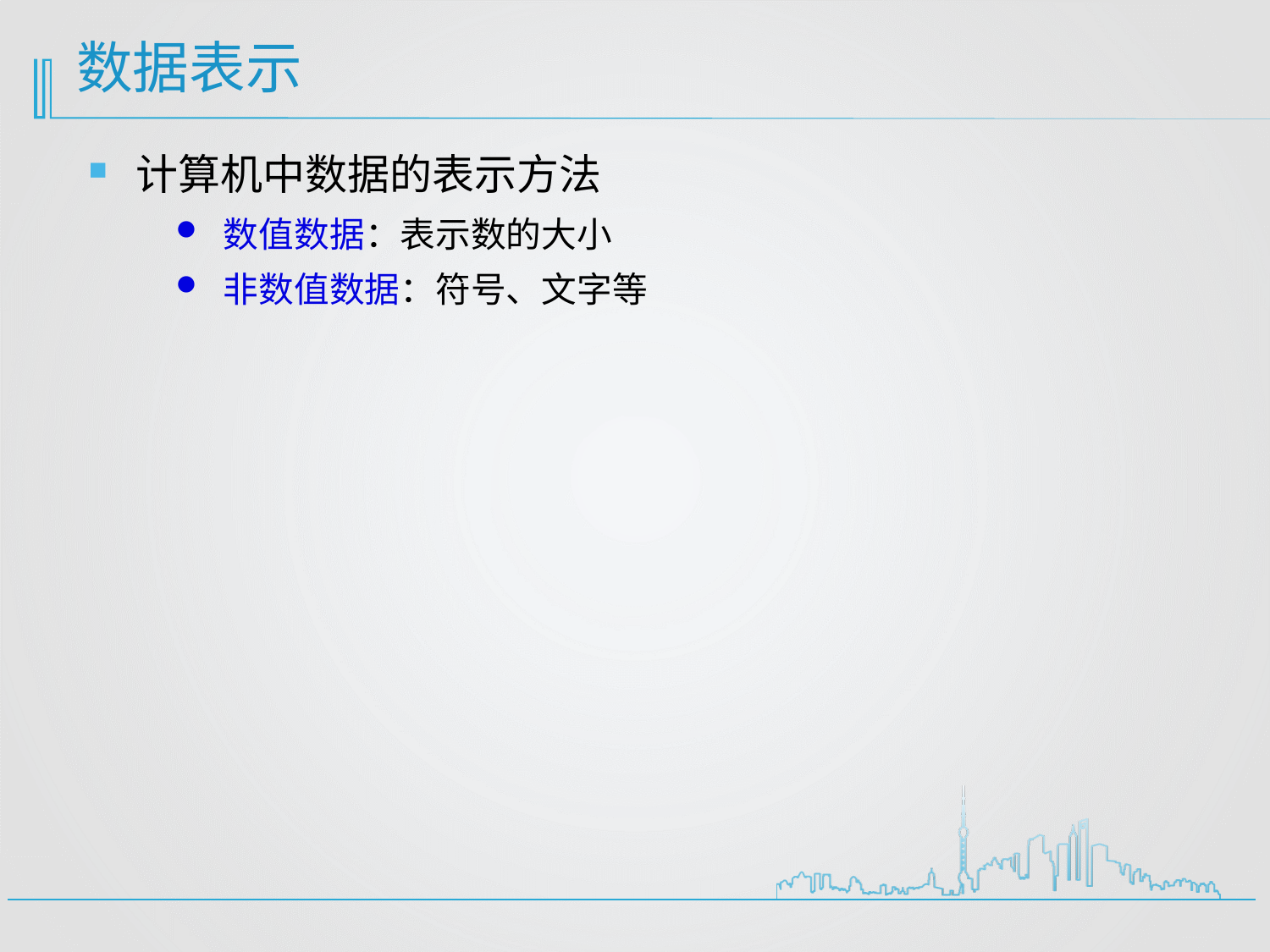

# 数据表示
计算机中数据的表示方法
数值数据：表示数的大小
非数值数据：符号、文字等